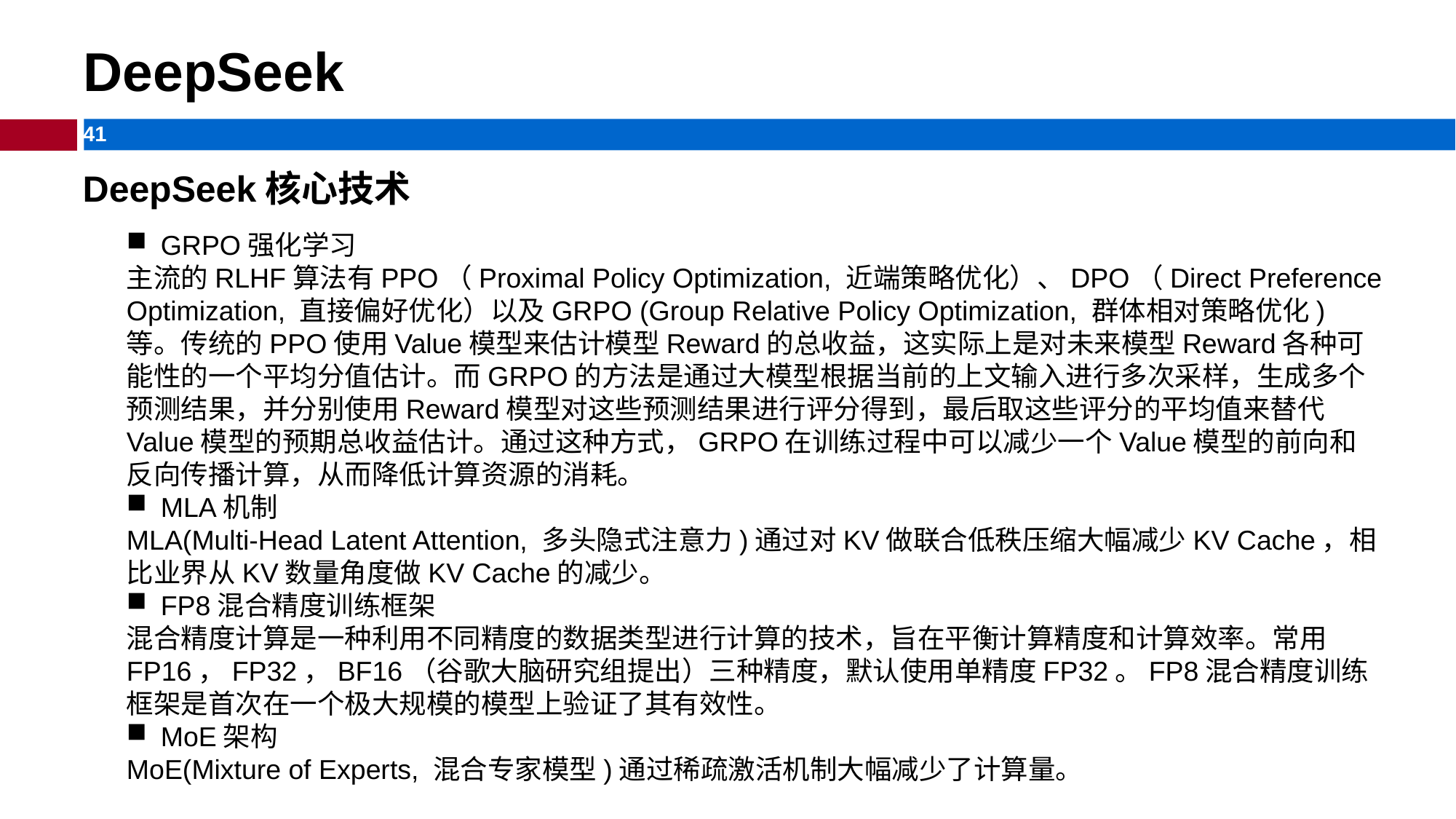

# DeepSeek
DeepSeek核心技术
GRPO强化学习
主流的RLHF算法有PPO（Proximal Policy Optimization, 近端策略优化）、DPO（Direct Preference Optimization, 直接偏好优化）以及GRPO (Group Relative Policy Optimization, 群体相对策略优化)等。传统的PPO使用Value模型来估计模型Reward的总收益，这实际上是对未来模型Reward各种可能性的一个平均分值估计。而GRPO的方法是通过大模型根据当前的上文输入进行多次采样，生成多个预测结果，并分别使用Reward模型对这些预测结果进行评分得到，最后取这些评分的平均值来替代Value模型的预期总收益估计。通过这种方式，GRPO在训练过程中可以减少一个Value模型的前向和反向传播计算，从而降低计算资源的消耗。
MLA机制
MLA(Multi-Head Latent Attention, 多头隐式注意力)通过对KV做联合低秩压缩大幅减少KV Cache，相比业界从KV数量角度做KV Cache的减少。
FP8混合精度训练框架
混合精度计算是一种利用不同精度的数据类型进行计算的技术，旨在平衡计算精度和计算效率。常用FP16，FP32，BF16（谷歌大脑研究组提出）三种精度，默认使用单精度FP32。FP8混合精度训练框架是首次在一个极大规模的模型上验证了其有效性。
MoE架构
MoE(Mixture of Experts, 混合专家模型)通过稀疏激活机制大幅减少了计算量。